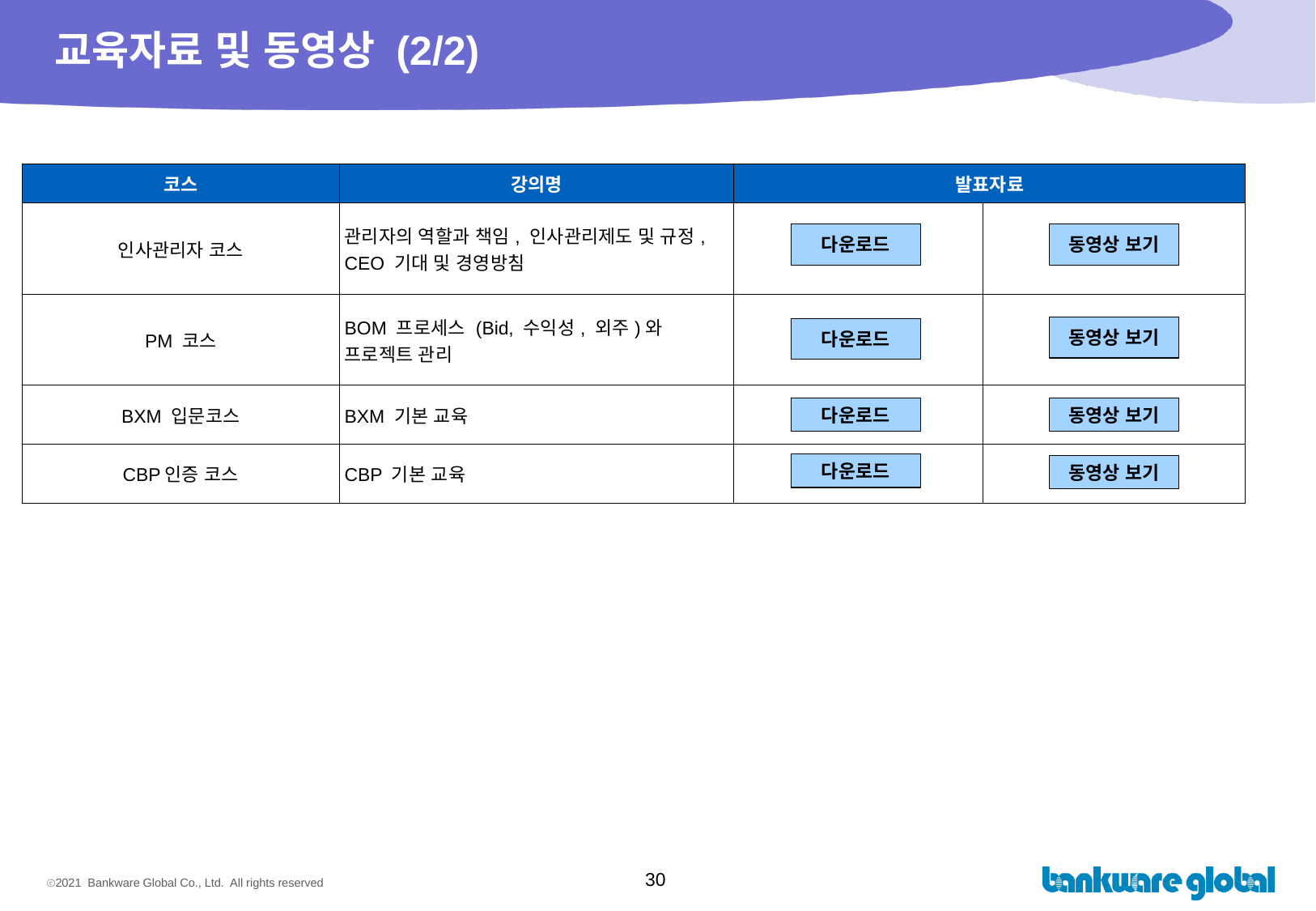

# 교육자료 및 동영상 (2/2)

| 코스 | 강의명 | 발표자료 |  |
| --- | --- | --- | --- |
| 인사관리자 코스 | 관리자의 역할과 책임, 인사관리제도 및 규정, CEO 기대 및 경영방침 |  |  |
| PM 코스 | BOM 프로세스 (Bid, 수익성, 외주)와 프로젝트 관리 |  |  |
| BXM 입문코스 | BXM 기본 교육 |  |  |
| CBP인증 코스 | CBP 기본 교육 |  |  |
다운로드
동영상 보기
동영상 보기
다운로드
다운로드
동영상 보기
다운로드
동영상 보기